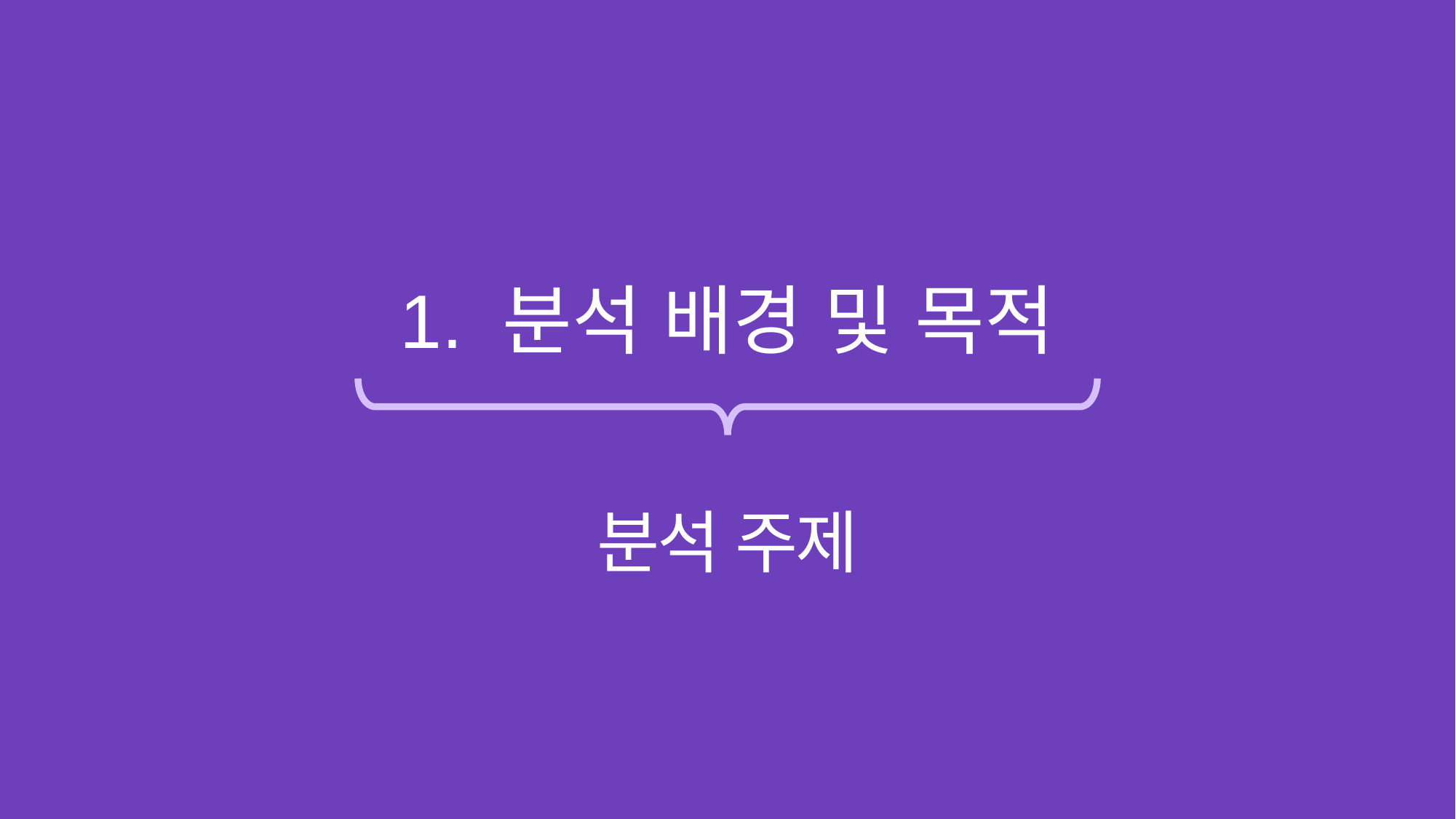

# 1. 분석 배경 및 목적
분석 주제